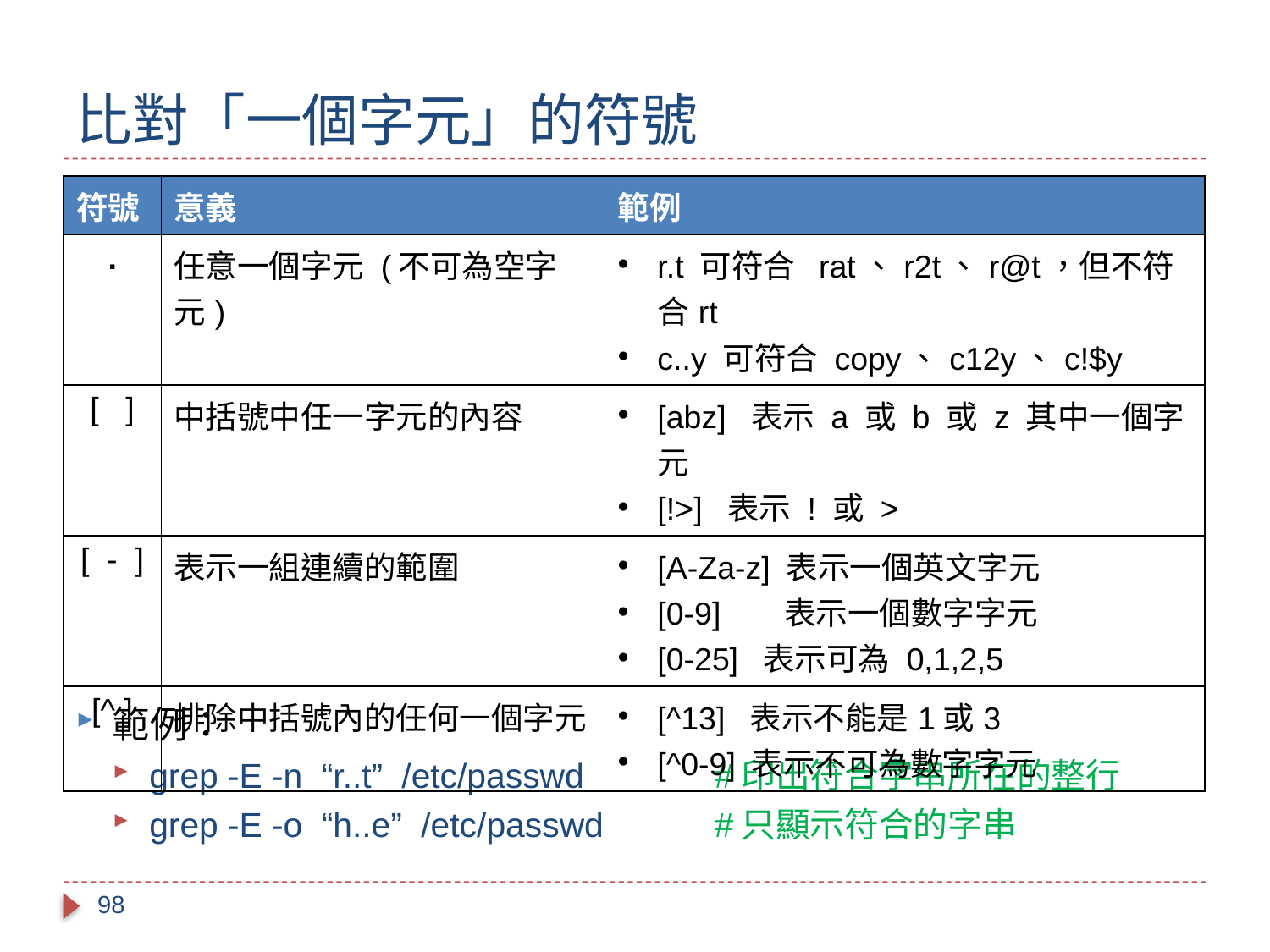

# 比對「一個字元」的符號

範例：
grep -E -n  “r..t”  /etc/passwd  	#印出符合字串所在的整行
grep -E -o  “h..e”  /etc/passwd 	#只顯示符合的字串
| 符號 | 意義 | 範例 |
| --- | --- | --- |
| . | 任意一個字元 (不可為空字元) | r.t 可符合 rat、r2t、r@t，但不符合rt c..y 可符合 copy、c12y、c!$y |
| [ ] | 中括號中任一字元的內容 | [abz] 表示 a 或 b 或 z 其中一個字元 [!>] 表示 ! 或 > |
| [ - ] | 表示一組連續的範圍 | [A-Za-z] 表示一個英文字元 [0-9] 表示一個數字字元 [0-25] 表示可為 0,1,2,5 |
| [^ ] | 排除中括號內的任何一個字元 | [^13] 表示不能是1或3 [^0-9] 表示不可為數字字元 |
98